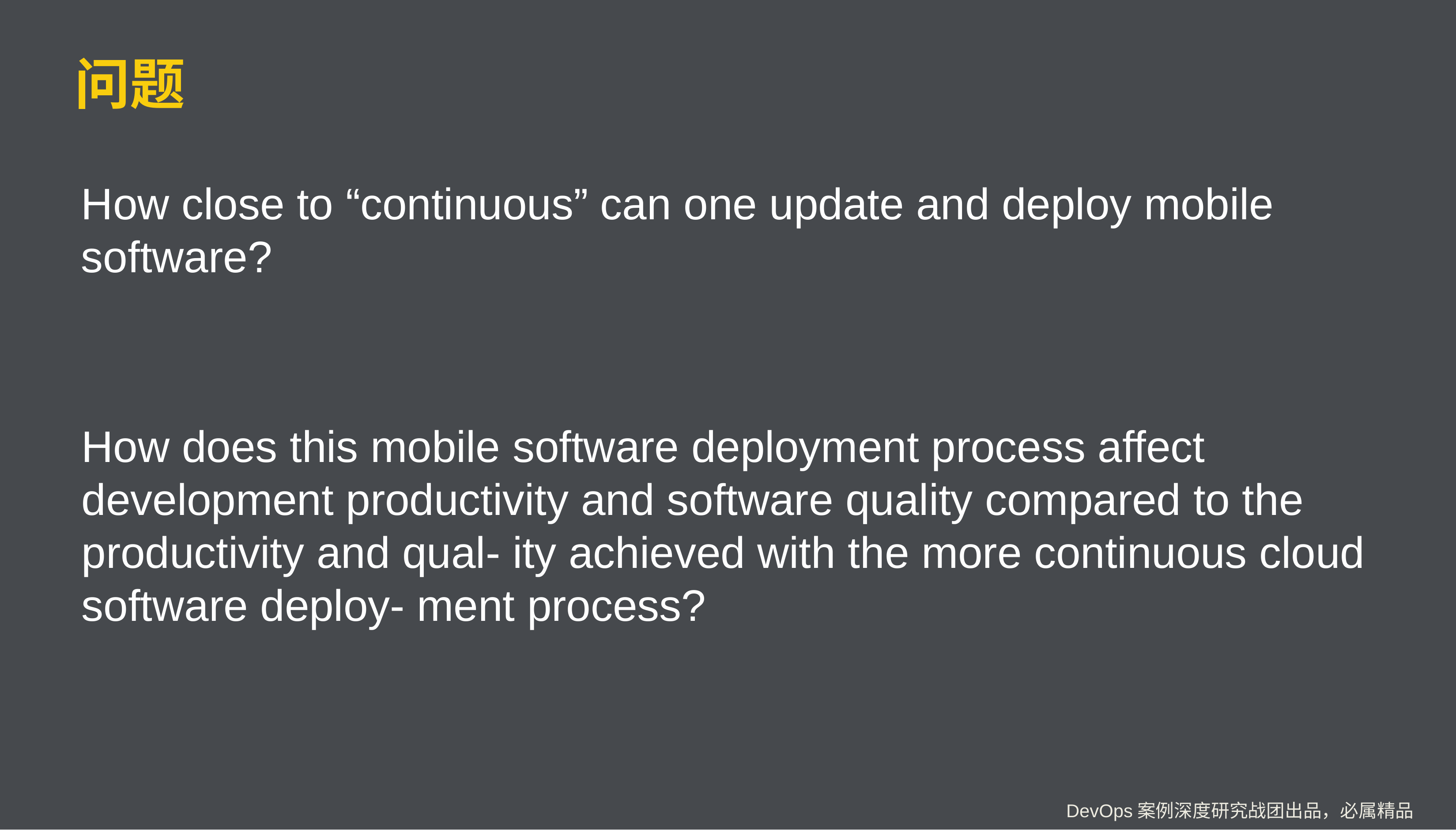

# 问题
How close to “continuous” can one update and deploy mobile software?

How does this mobile software deployment process affect development productivity and software quality compared to the productivity and qual- ity achieved with the more continuous cloud software deploy- ment process?